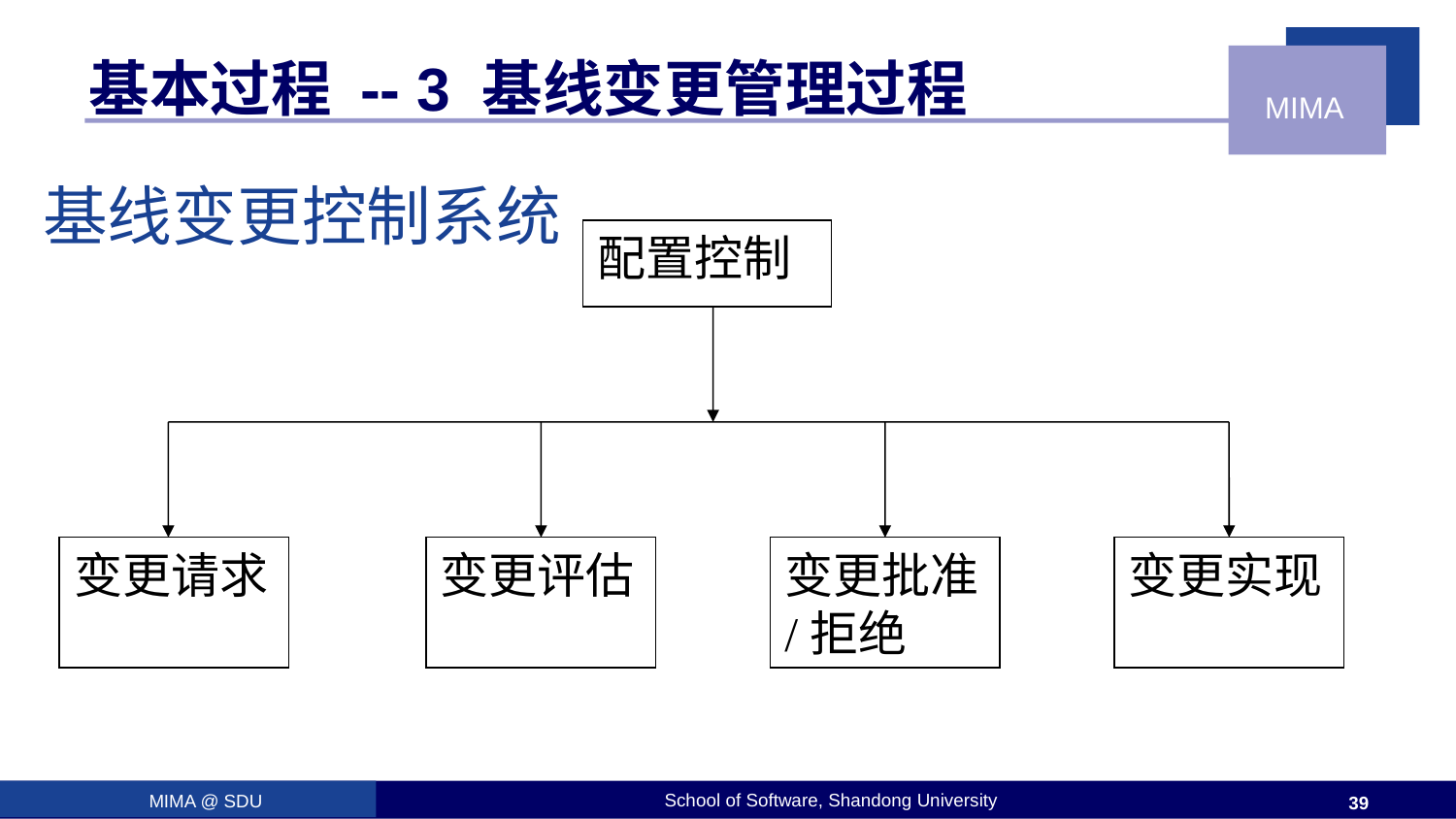

# 基本过程 -- 3 基线变更管理过程
基线变更控制系统
配置控制

变更请求
变更评估
变更批准/拒绝
变更实现